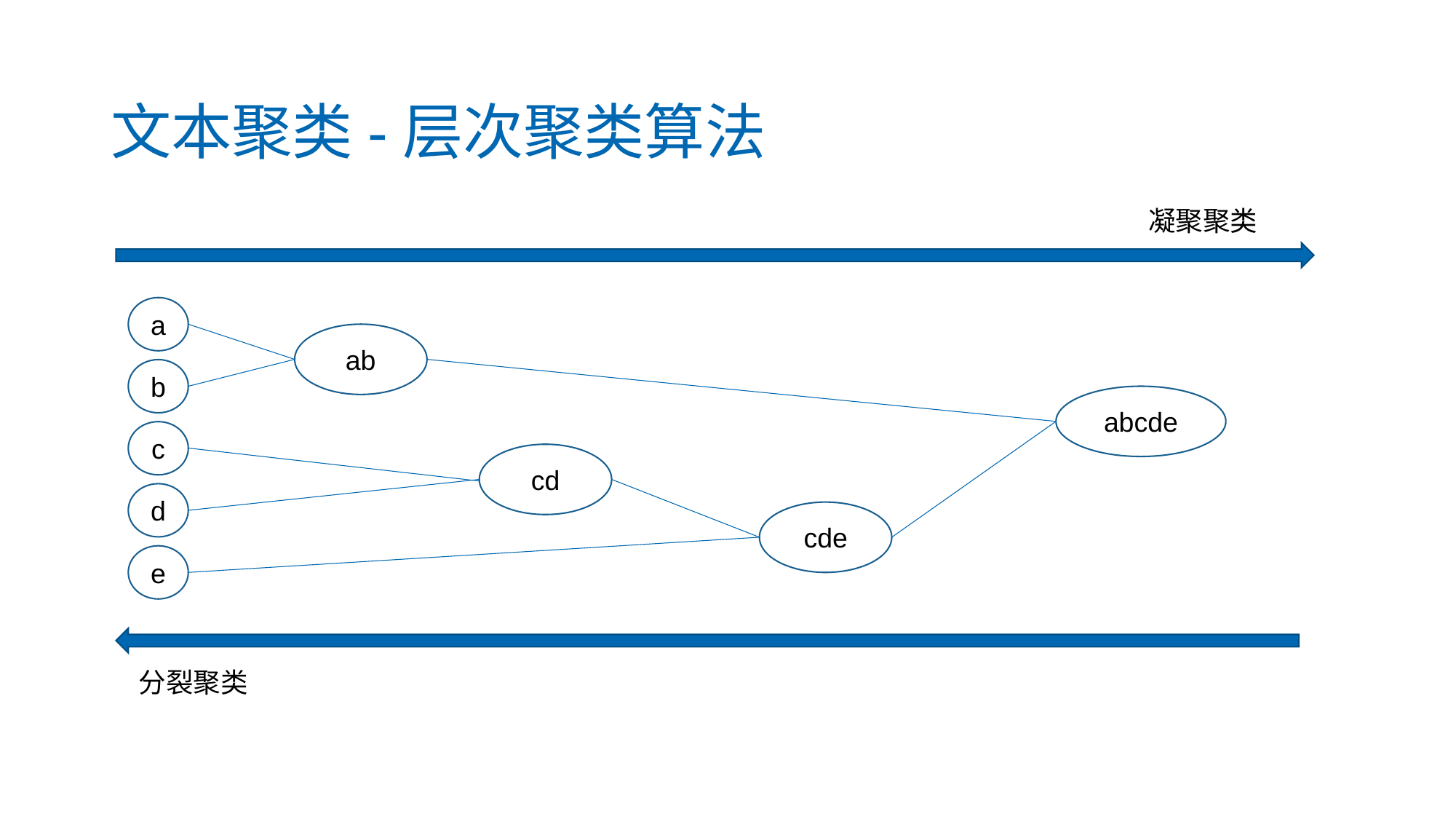

# 文本聚类-层次聚类算法
凝聚聚类

a
ab
b
abcde
c
cd
d
cde
e

分裂聚类